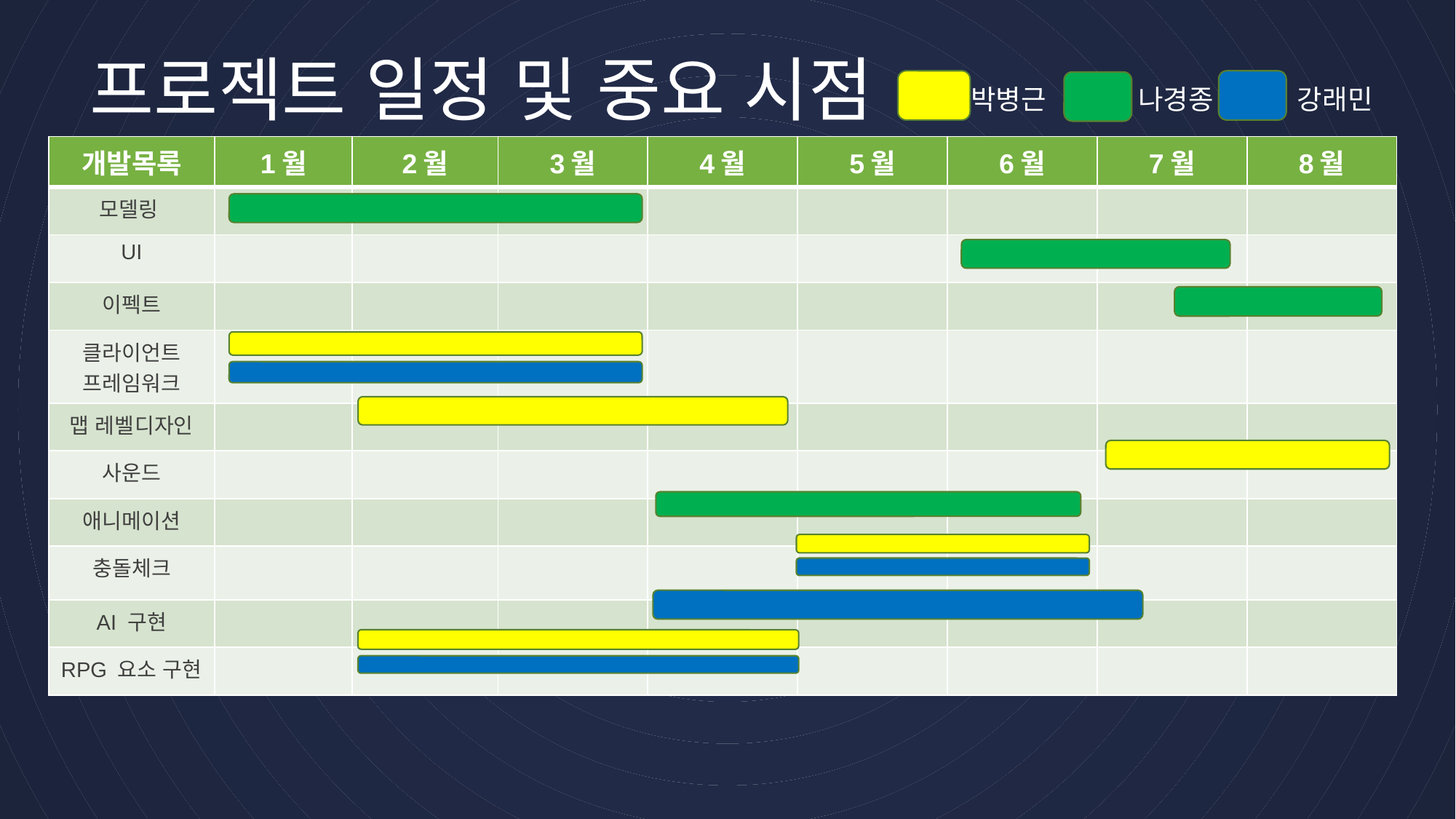

프로젝트 일정 및 중요 시점

박병근            나경종           강래민
#
| 개발목록 | 1월 | 2월 | 3월 | 4월 | 5월 | 6월 | 7월 | 8월 |
| --- | --- | --- | --- | --- | --- | --- | --- | --- |
| 모델링 |  |  |  |  |  |  |  |  |
| UI |  |  |  |  |  |  |  |  |
| 이펙트 |  |  |  |  |  |  |  |  |
| 클라이언트 프레임워크 |  |  |  |  |  |  |  |  |
| 맵 레벨디자인 |  |  |  |  |  |  |  |  |
| 사운드 |  |  |  |  |  |  |  |  |
| 애니메이션 |  |  |  |  |  |  |  |  |
| 충돌체크 |  |  |  |  |  |  |  |  |
| AI 구현 |  |  |  |  |  |  |  |  |
| RPG 요소 구현 |  |  |  |  |  |  |  |  |